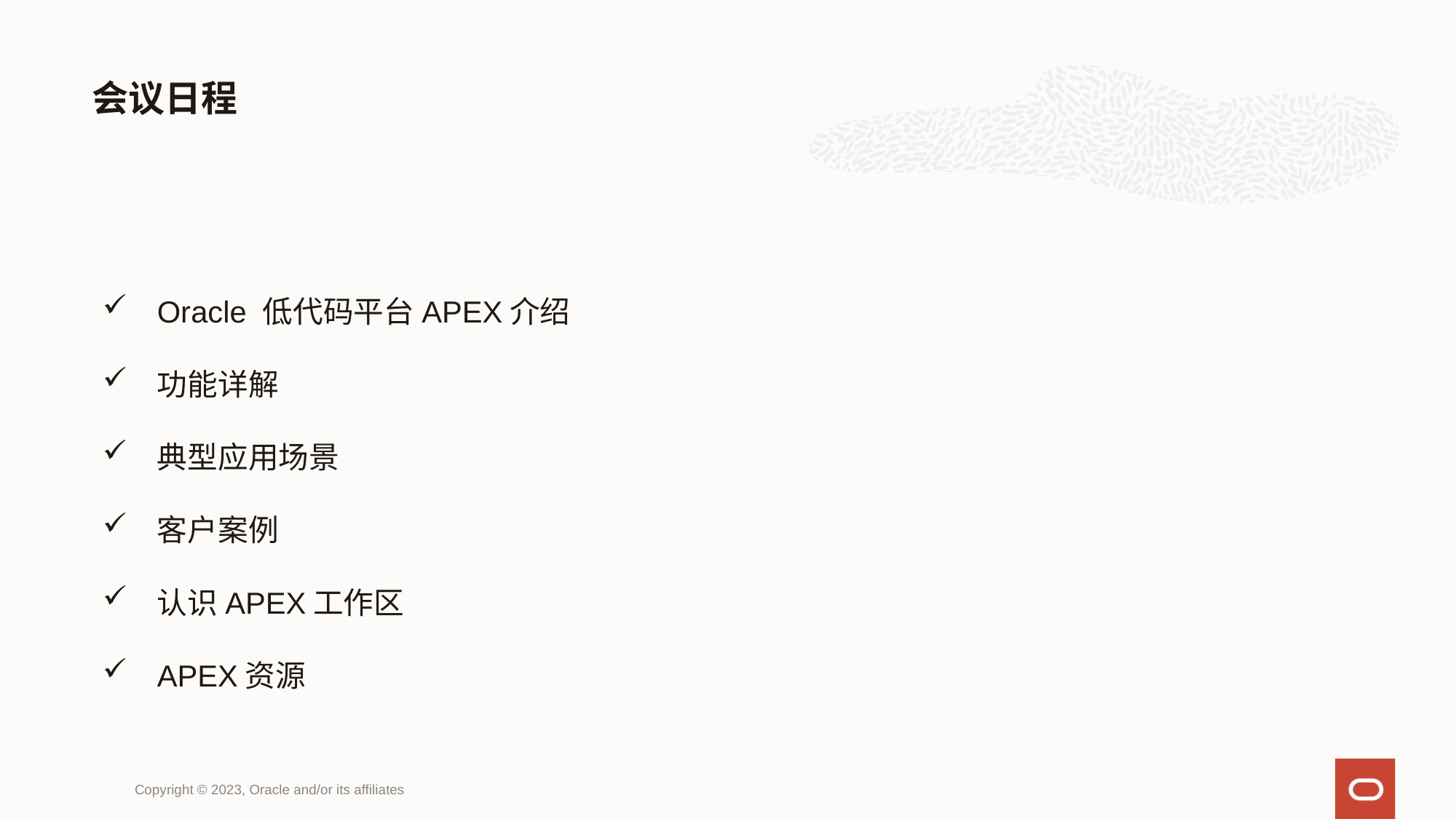

# 会议日程
Oracle 低代码平台APEX介绍
功能详解
典型应用场景
客户案例
认识APEX工作区
APEX资源
Copyright © 2023, Oracle and/or its affiliates